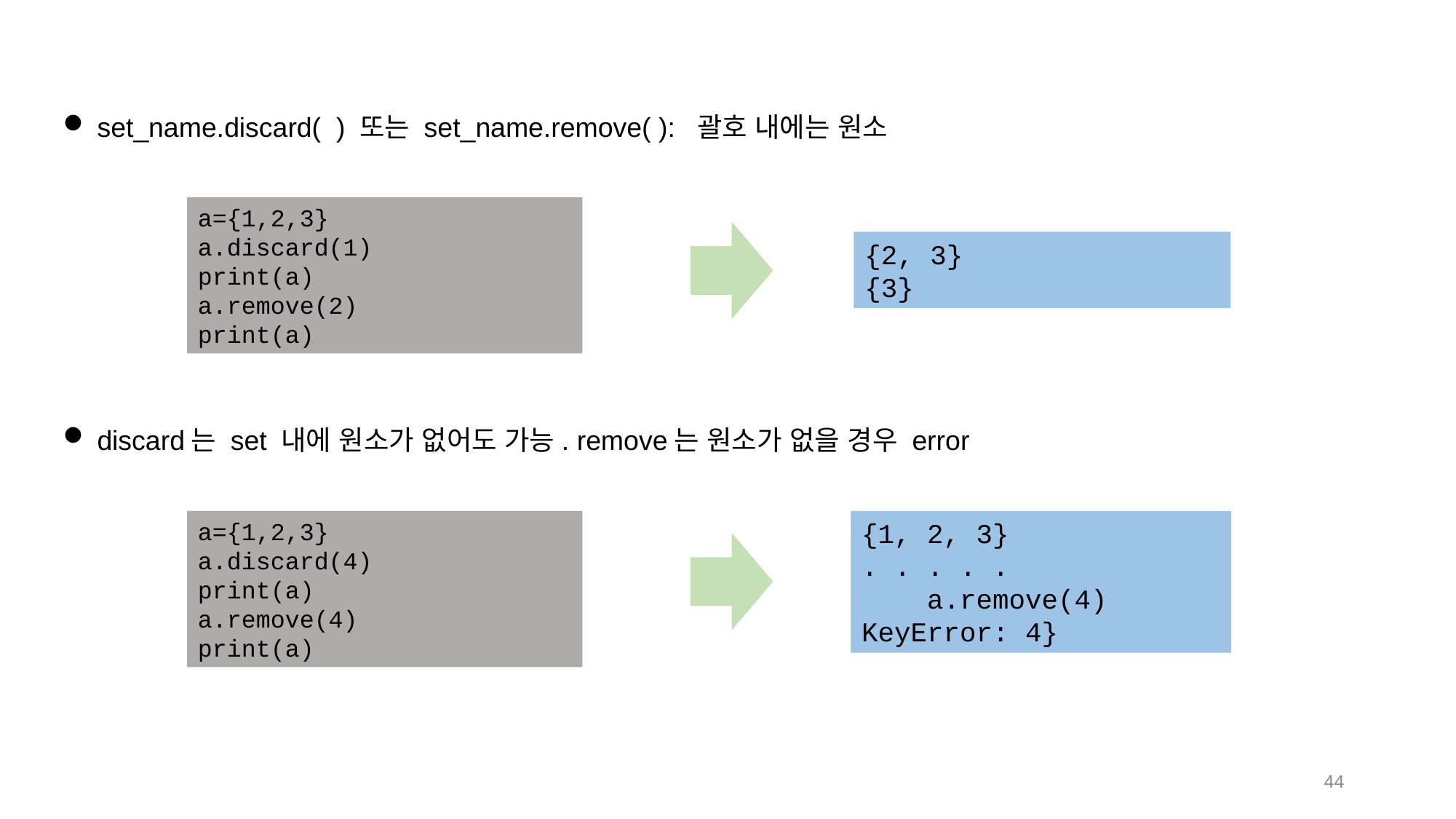

set_name.discard(  ) 또는 set_name.remove( ):  괄호 내에는 원소
a={1,2,3}
a.discard(1)
print(a)
a.remove(2)
print(a)

{2, 3}
{3}
discard는 set 내에 원소가 없어도 가능. remove는 원소가 없을 경우 error
a={1,2,3}
a.discard(4)
print(a)
a.remove(4)
print(a)
{1, 2, 3}
. . . . .
    a.remove(4)
KeyError: 4}

44